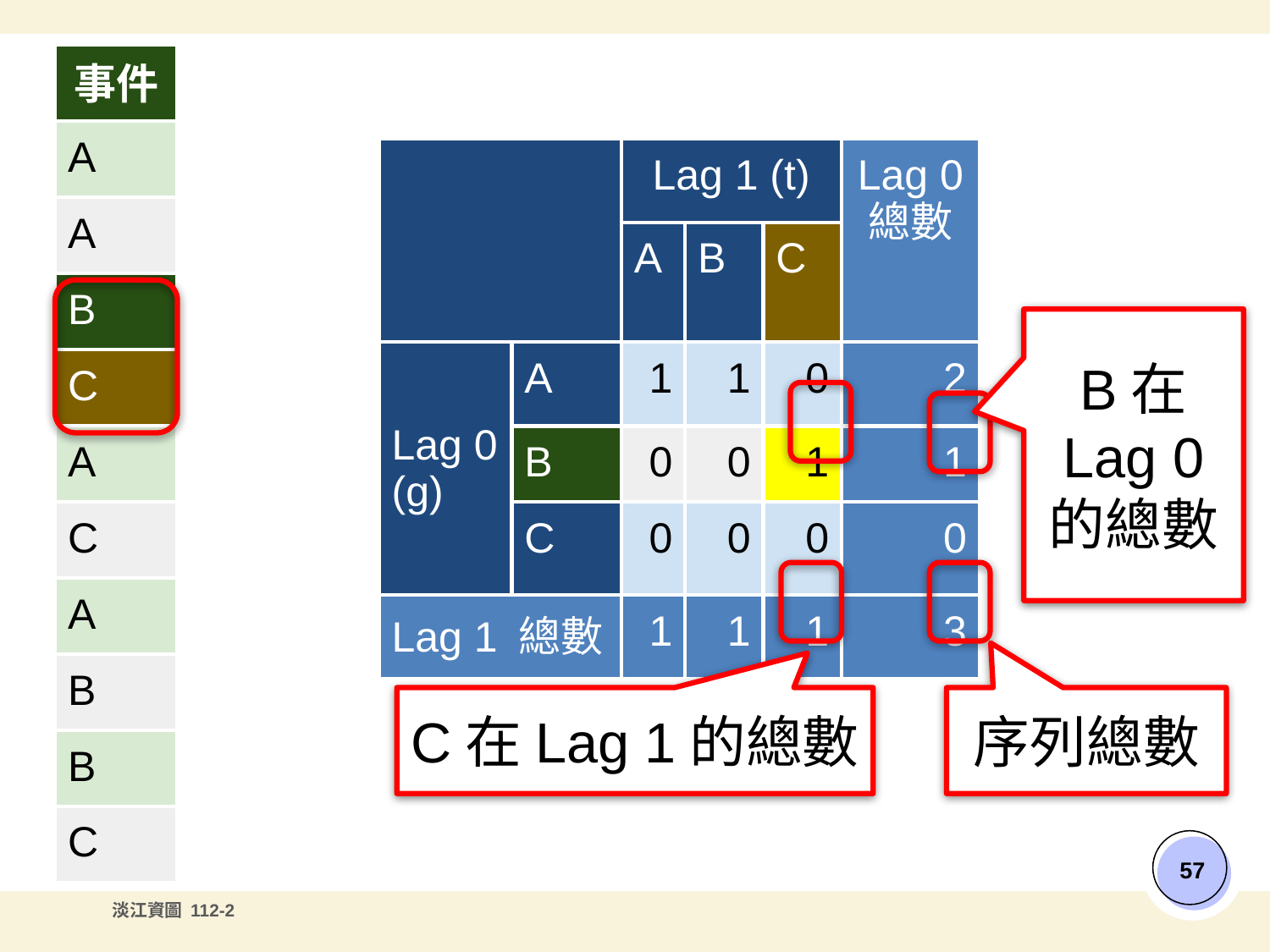

| 事件 |
| --- |
| A |
| A |
| B |
| C |
| A |
| C |
| A |
| B |
| B |
| C |
|  |  | Lag 1 (t) |  |  | Lag 0 總數 |
| --- | --- | --- | --- | --- | --- |
|  |  | A | B | C |  |
| Lag 0 (g) | A | 1 | 1 | 0 | 2 |
|  | B | 0 | 0 | 1 | 1 |
|  | C | 0 | 0 | 0 | 0 |
| Lag 1 總數 |  | 1 | 1 | 1 | 3 |

B在
Lag 0
的總數

C在Lag 1的總數
序列總數
57